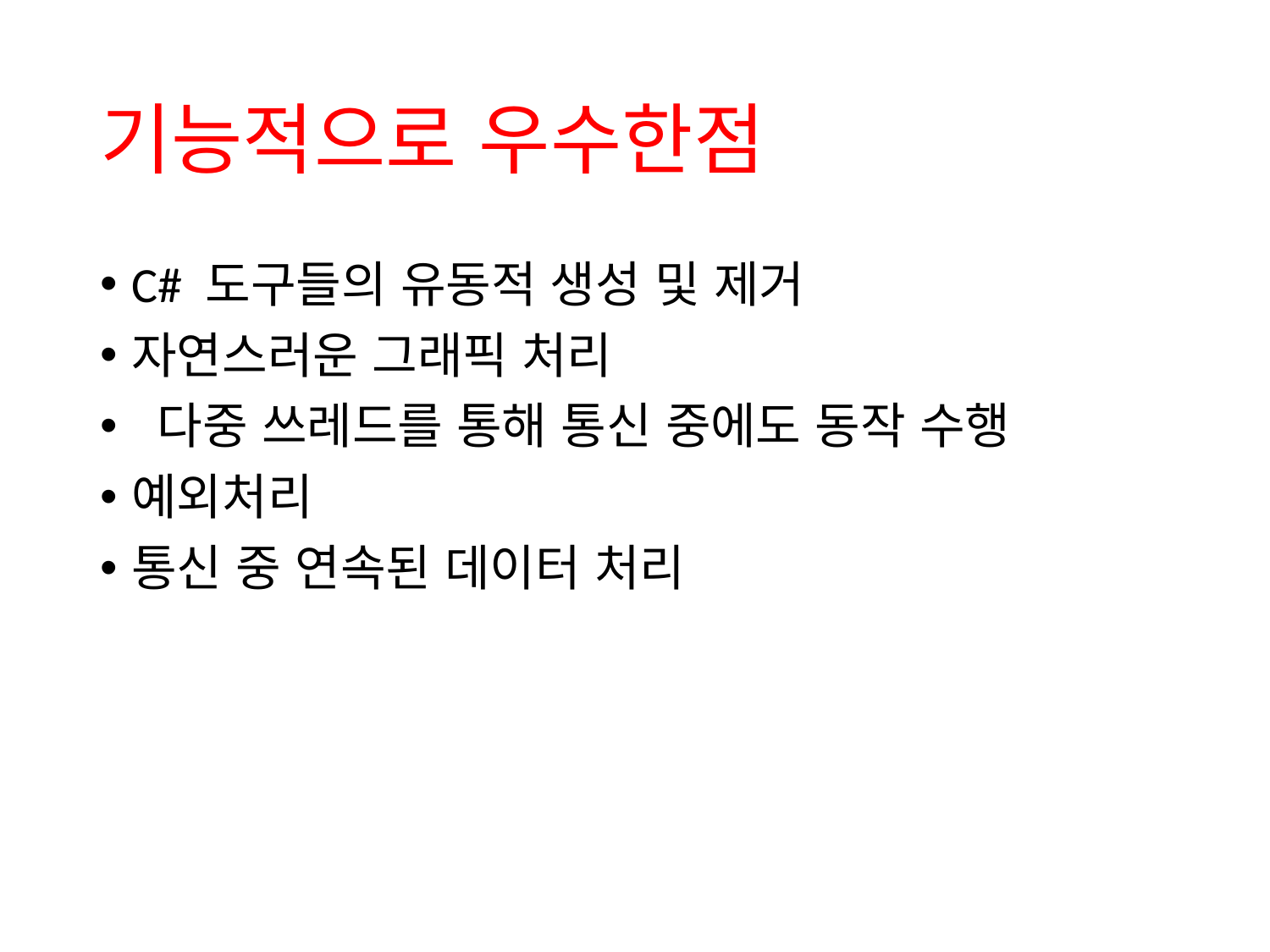

# 기능적으로 우수한점
C# 도구들의 유동적 생성 및 제거
자연스러운 그래픽 처리
 다중 쓰레드를 통해 통신 중에도 동작 수행
예외처리
통신 중 연속된 데이터 처리